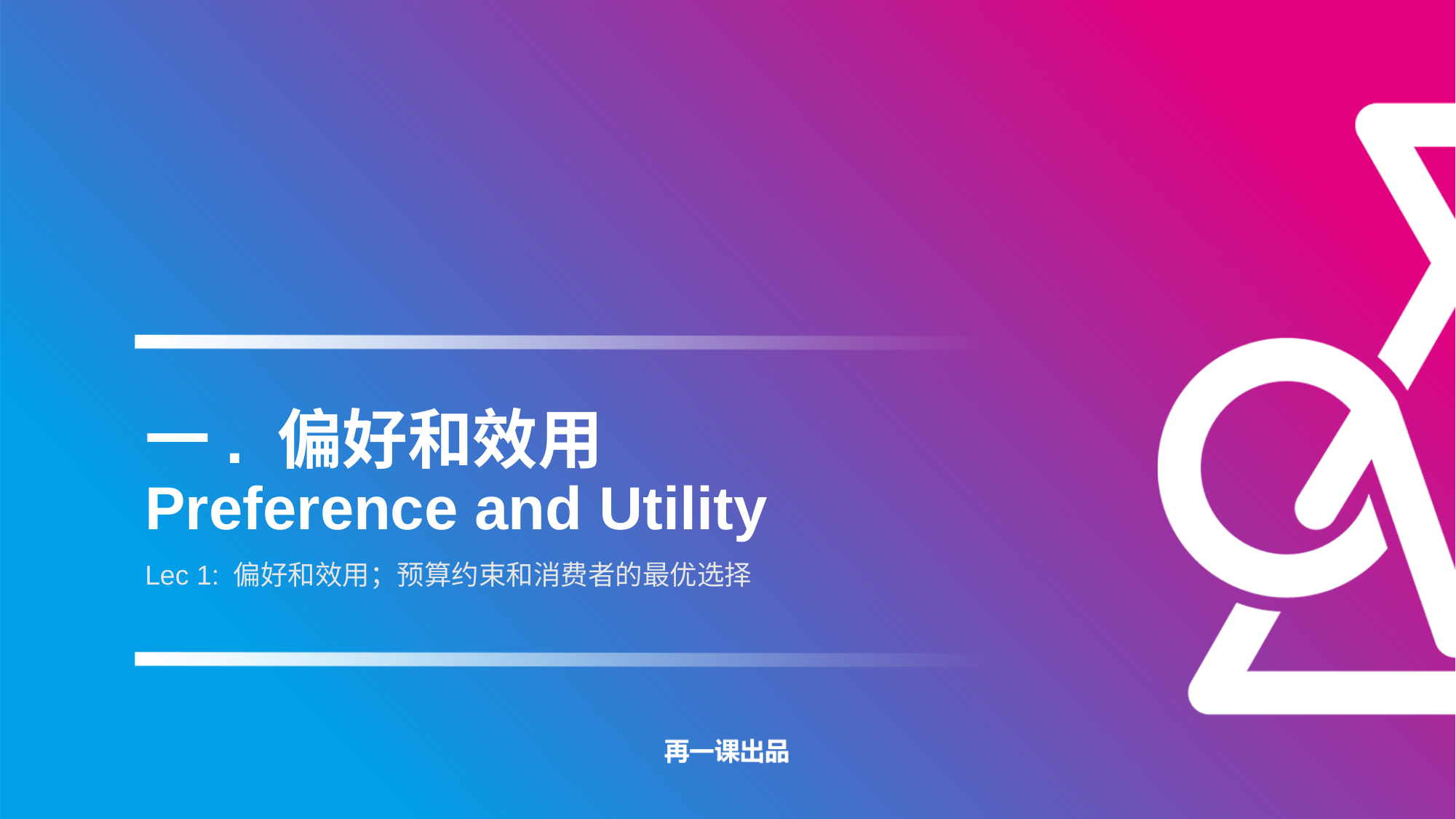

# 一. 偏好和效用 Preference and Utility
Lec 1: 偏好和效用；预算约束和消费者的最优选择